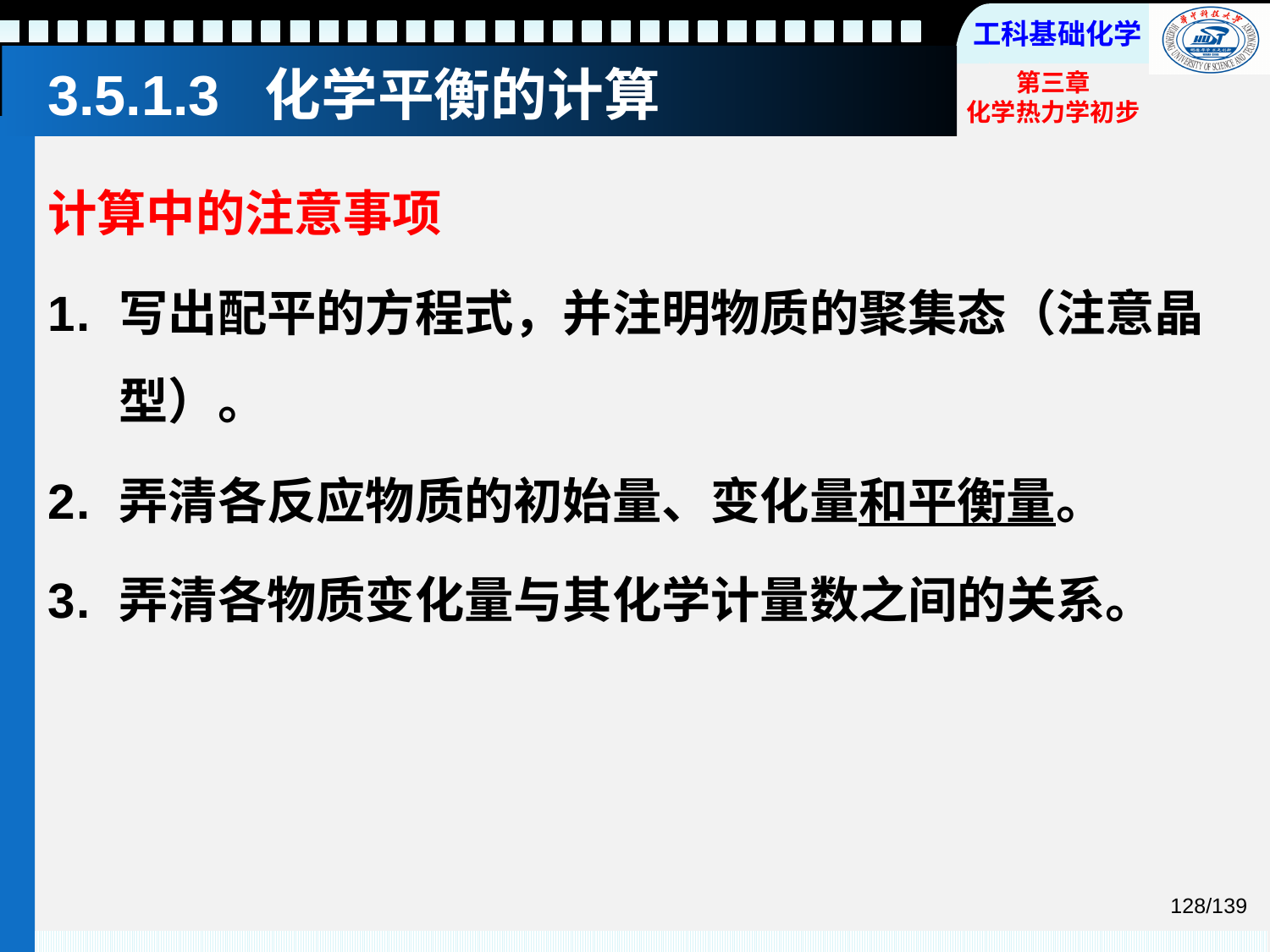

# 3.5.1.3  化学平衡的计算
计算中的注意事项
写出配平的方程式，并注明物质的聚集态（注意晶型）。
弄清各反应物质的初始量、变化量和平衡量。
弄清各物质变化量与其化学计量数之间的关系。